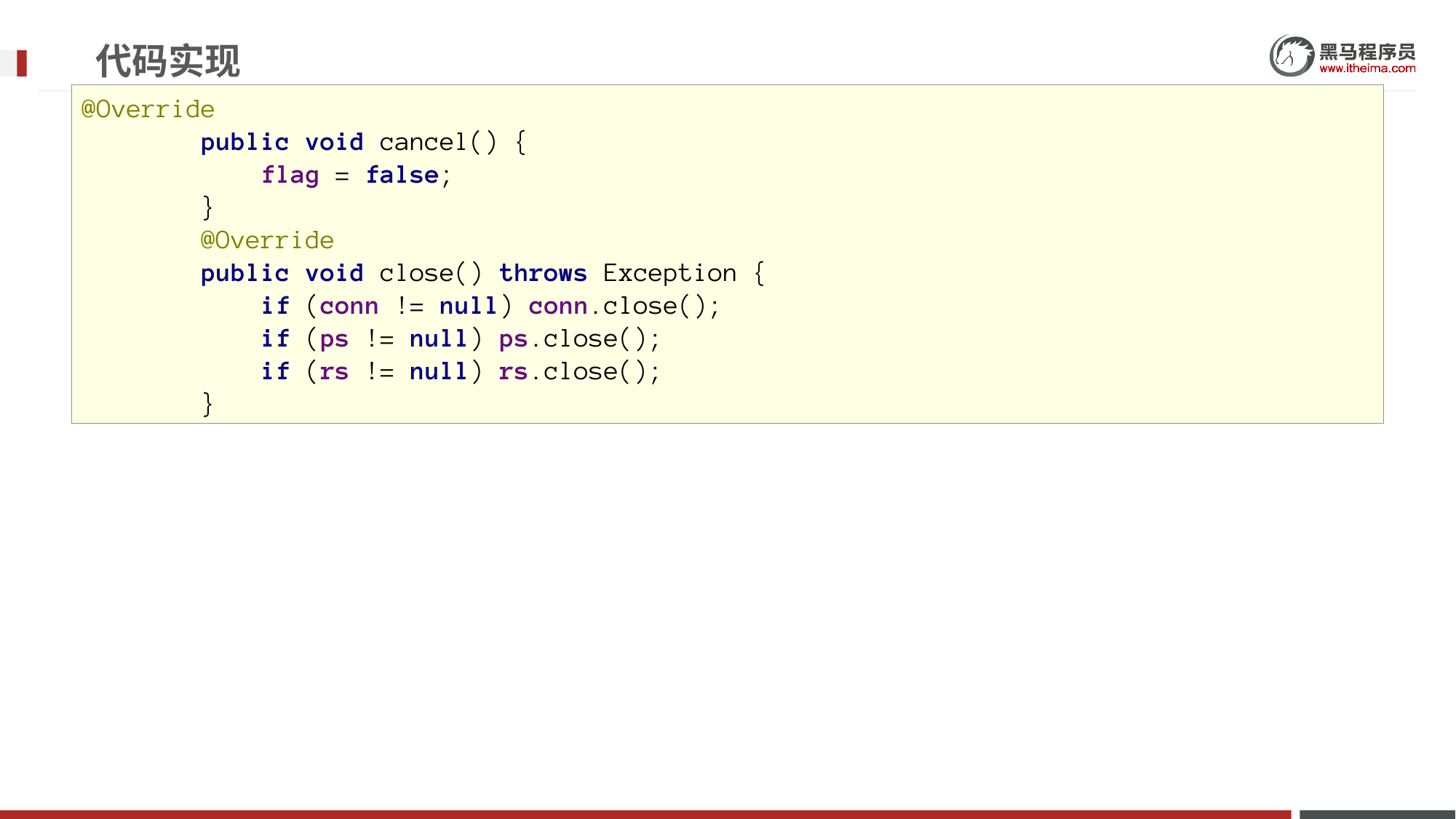

# 代码实现
@Override
        public void cancel() {
            flag = false;
        }
        @Override
        public void close() throws Exception {
            if (conn != null) conn.close();
            if (ps != null) ps.close();
            if (rs != null) rs.close();
        }